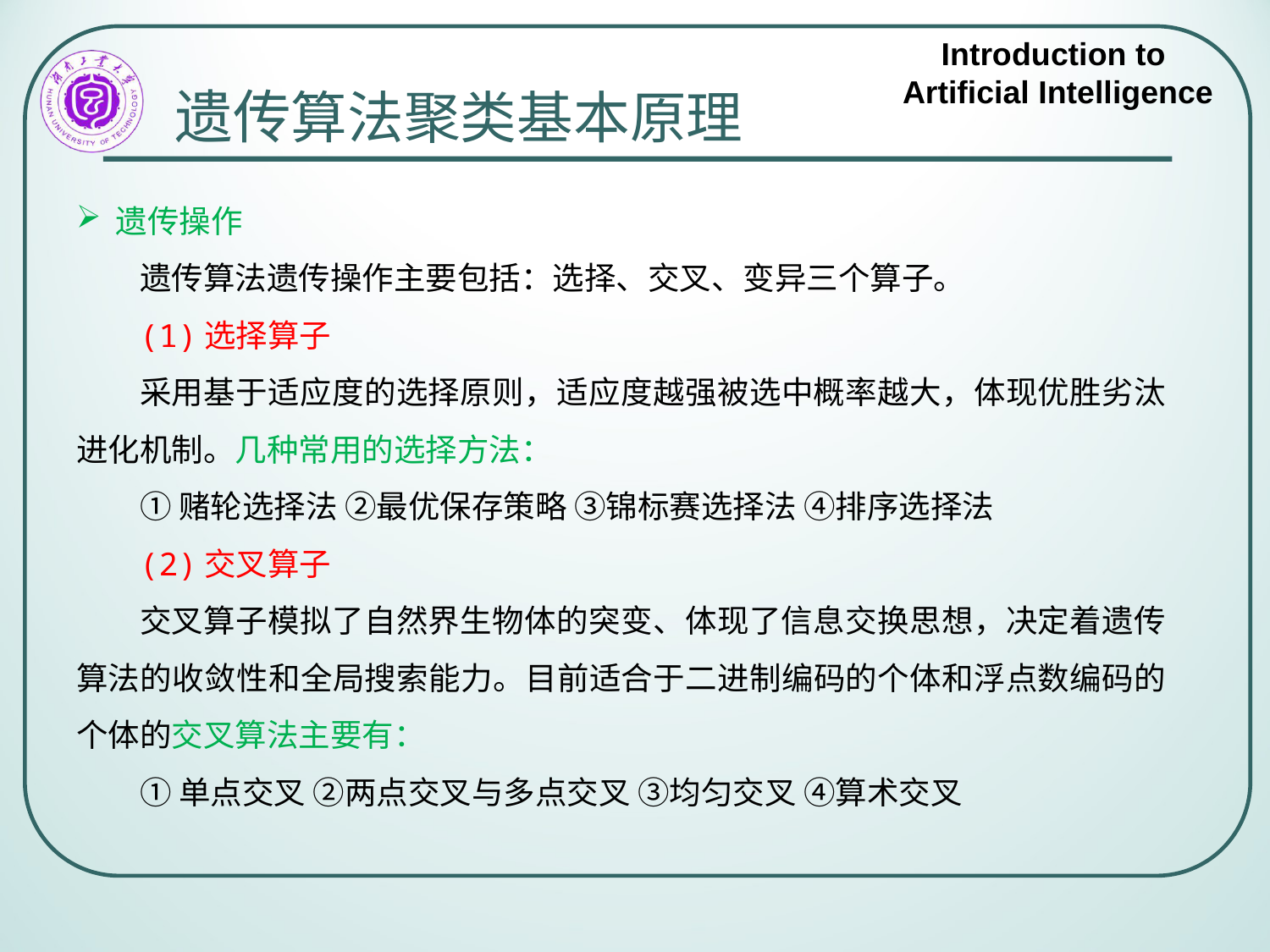

# 遗传算法聚类基本原理
遗传操作
遗传算法遗传操作主要包括：选择、交叉、变异三个算子。
(1)选择算子
采用基于适应度的选择原则，适应度越强被选中概率越大，体现优胜劣汰进化机制。几种常用的选择方法：
①赌轮选择法 ②最优保存策略 ③锦标赛选择法 ④排序选择法
(2)交叉算子
交叉算子模拟了自然界生物体的突变、体现了信息交换思想，决定着遗传算法的收敛性和全局搜索能力。目前适合于二进制编码的个体和浮点数编码的个体的交叉算法主要有：
①单点交叉 ②两点交叉与多点交叉 ③均匀交叉 ④算术交叉